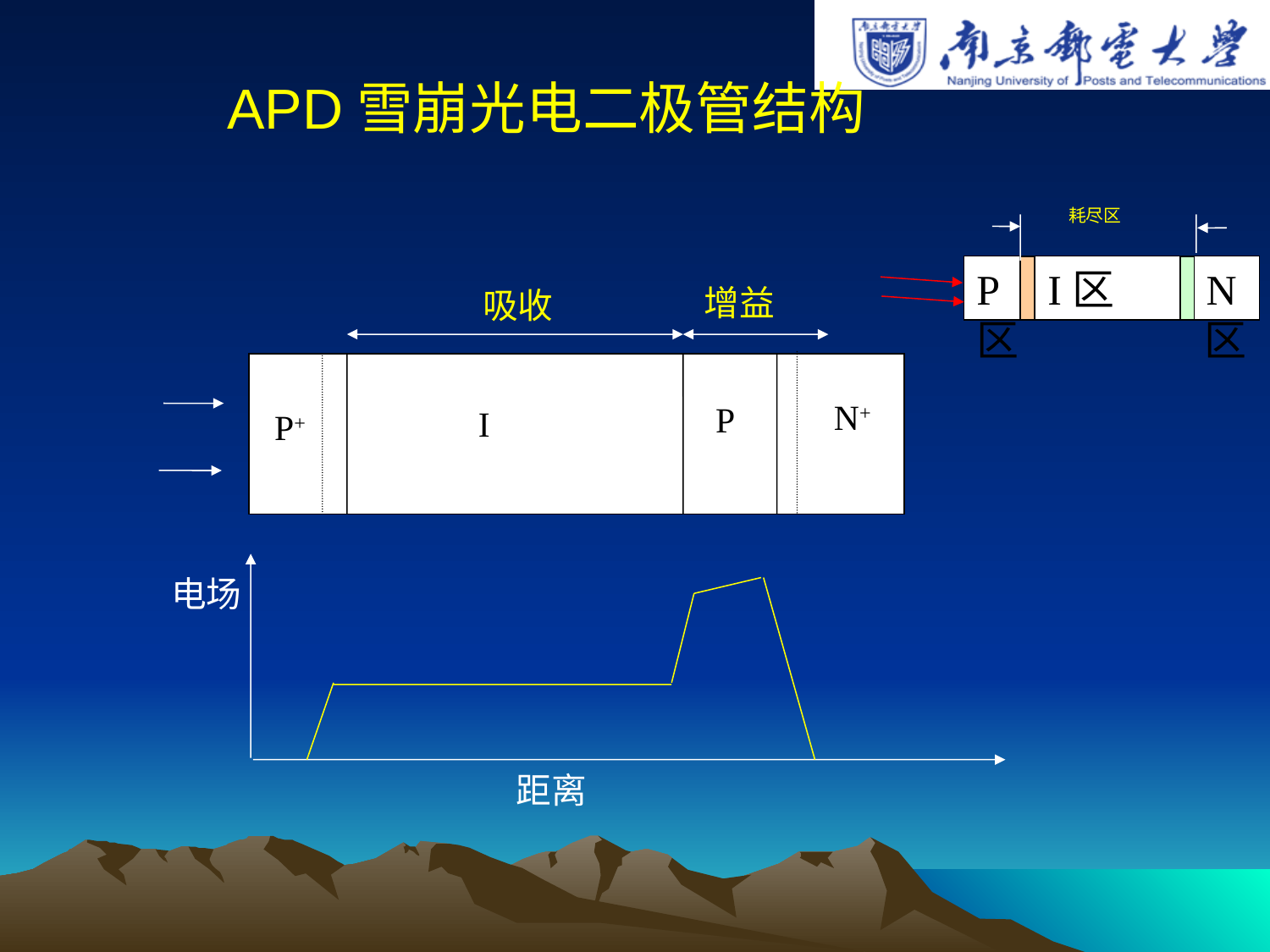

# APD雪崩光电二极管结构
耗尽区

N区

P区
I区

增益
吸收

N+
P
I
P+

电场

距离

10